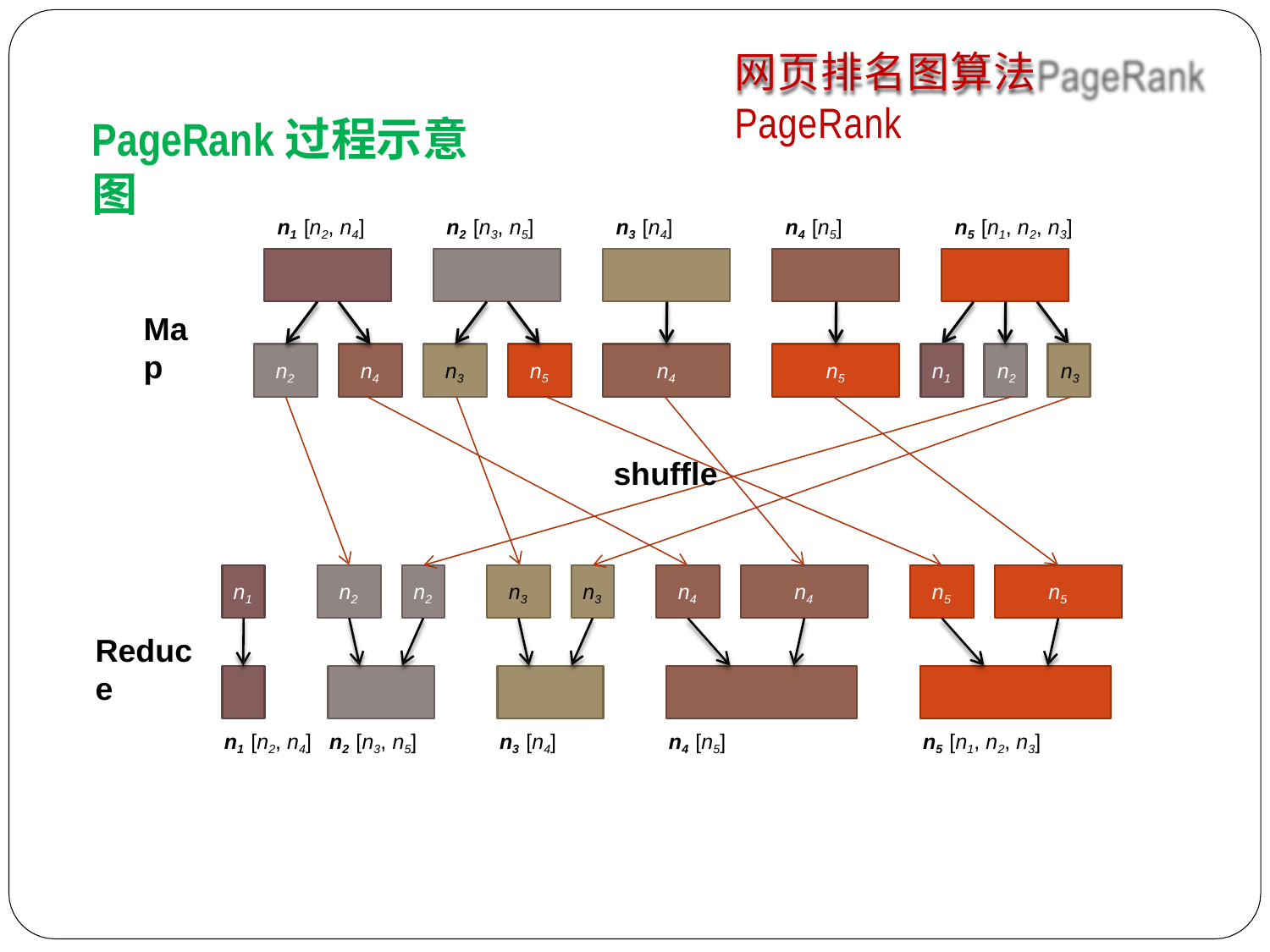

网页排名图算法PageRank
PageRank过程示意图
n1  [n2, n4]
n2  [n3, n5]
n3  [n4]
n4  [n5]
n5  [n1, n2, n3]

Map

n2
n4
n3
n5
n4
n5
n1	n2	n3

shuffle

n1
n2
n2
n3
n3
n4
n4
n5
n5

Reduce

n1  [n2, n4]   n2  [n3, n5]
n3  [n4]
n4  [n5]
n5  [n1, n2, n3]